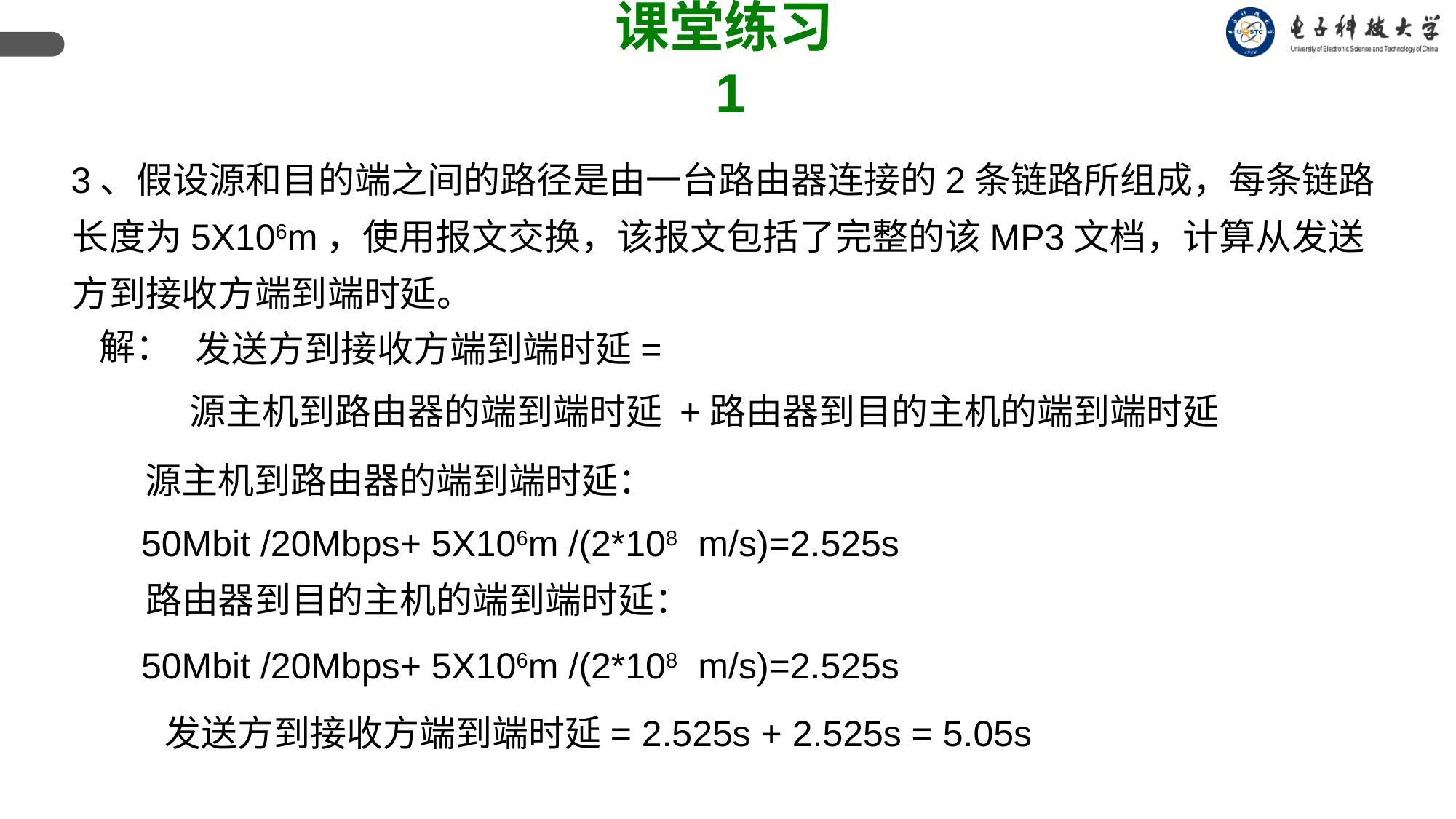

课堂练习1
3、假设源和目的端之间的路径是由一台路由器连接的2条链路所组成，每条链路长度为5X106m，使用报文交换，该报文包括了完整的该MP3文档，计算从发送方到接收方端到端时延。

解：
发送方到接收方端到端时延=
源主机到路由器的端到端时延 +路由器到目的主机的端到端时延
源主机到路由器的端到端时延：
50Mbit /20Mbps+ 5X106m /(2*108  m/s)=2.525s
路由器到目的主机的端到端时延：
50Mbit /20Mbps+ 5X106m /(2*108  m/s)=2.525s
发送方到接收方端到端时延= 2.525s + 2.525s = 5.05s